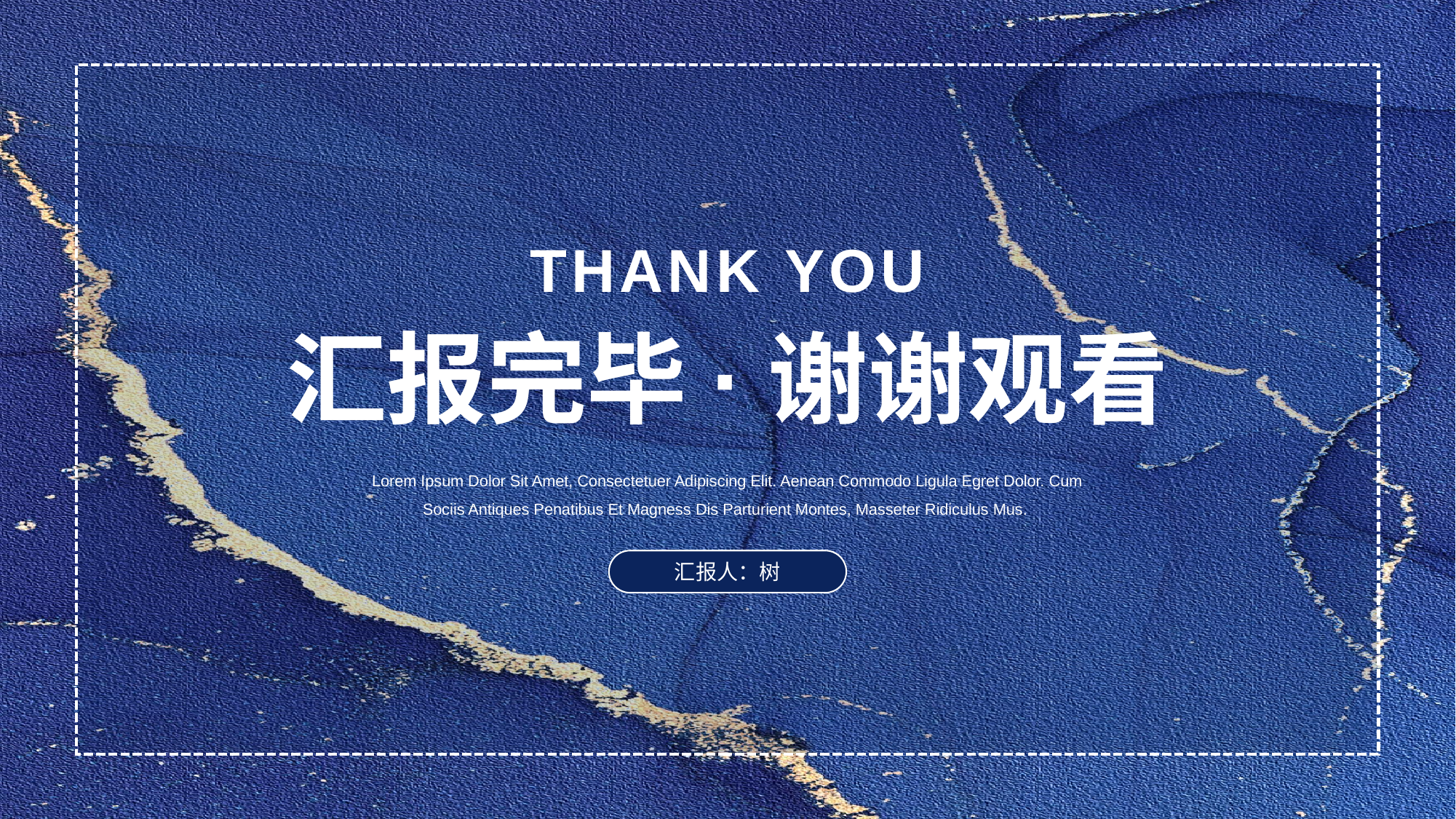

THANK YOU
汇报完毕·谢谢观看
Lorem Ipsum Dolor Sit Amet, Consectetuer Adipiscing Elit. Aenean Commodo Ligula Egret Dolor. Cum Sociis Antiques Penatibus Et Magness Dis Parturient Montes, Masseter Ridiculus Mus.
汇报人：树